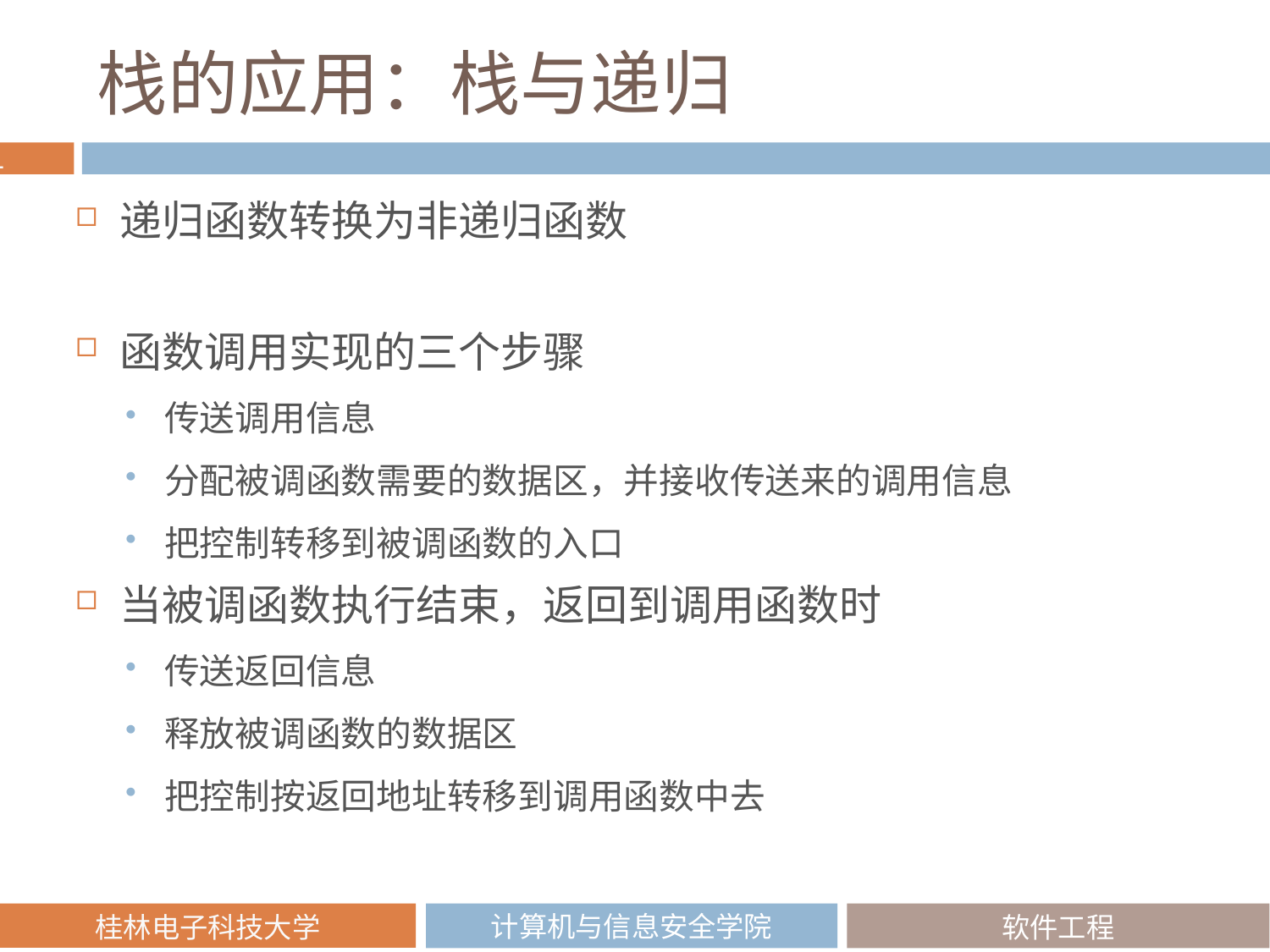

# 栈的应用：栈与递归
递归函数转换为非递归函数

函数调用实现的三个步骤
传送调用信息
分配被调函数需要的数据区，并接收传送来的调用信息
把控制转移到被调函数的入口
当被调函数执行结束，返回到调用函数时
传送返回信息
释放被调函数的数据区
把控制按返回地址转移到调用函数中去